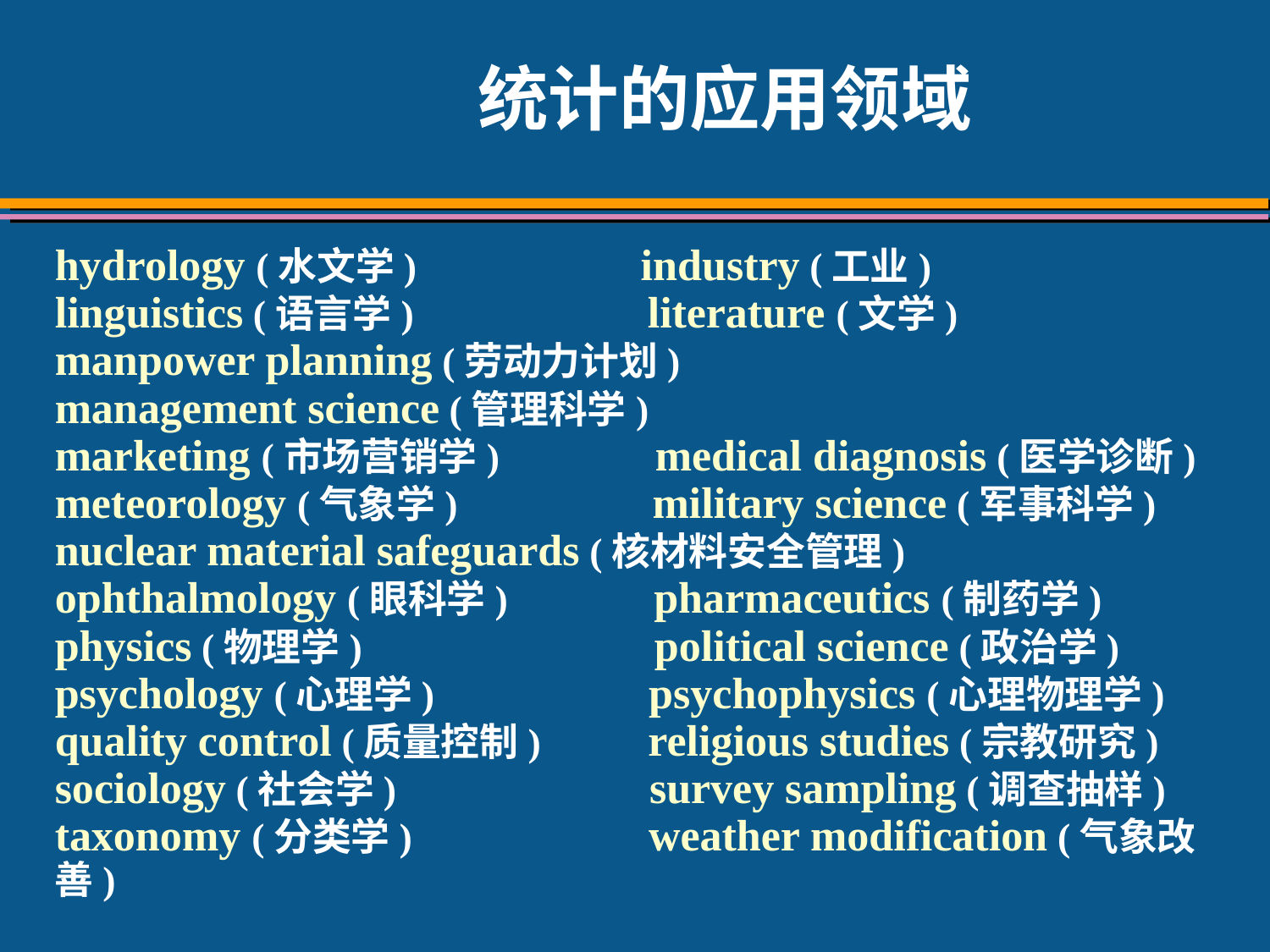

# 统计的应用领域
hydrology (水文学)                       industry (工业)
linguistics (语言学)                        literature (文学)
manpower planning (劳动力计划)
management science (管理科学)
marketing (市场营销学)                medical diagnosis (医学诊断)
meteorology (气象学)                    military science (军事科学)
nuclear material safeguards (核材料安全管理)
ophthalmology (眼科学)               pharmaceutics (制药学)
physics (物理学)                              political science (政治学)
psychology (心理学)                      psychophysics (心理物理学)
quality control (质量控制)           religious studies (宗教研究)
sociology (社会学)                          survey sampling (调查抽样)
taxonomy (分类学)                       weather modification (气象改善)